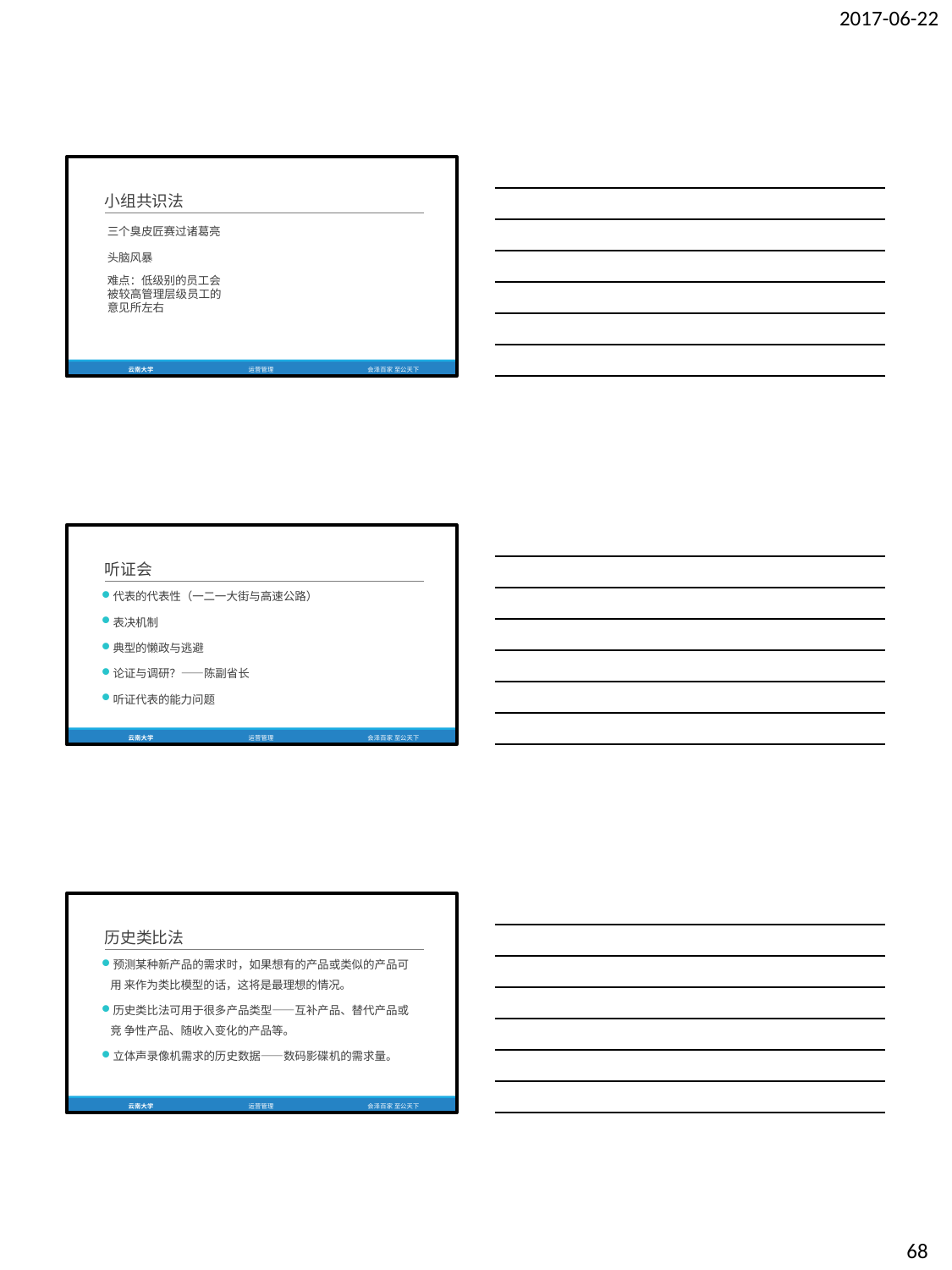

2017-06-22

小组共识法
三个臭皮匠赛过诸葛亮 头脑风暴
难点：低级别的员工会被较高管理层级员工的意见所左右

云南大学
运营管理
会泽百家 至公天下

听证会
代表的代表性（一二一大街与高速公路）

表决机制

典型的懒政与逃避

论证与调研？——陈副省长

听证代表的能力问题

云南大学
运营管理
会泽百家 至公天下

历史类比法
预测某种新产品的需求时，如果想有的产品或类似的产品可用 来作为类比模型的话，这将是最理想的情况。
历史类比法可用于很多产品类型——互补产品、替代产品或竞 争性产品、随收入变化的产品等。

立体声录像机需求的历史数据——数码影碟机的需求量。

云南大学
运营管理
会泽百家 至公天下

68